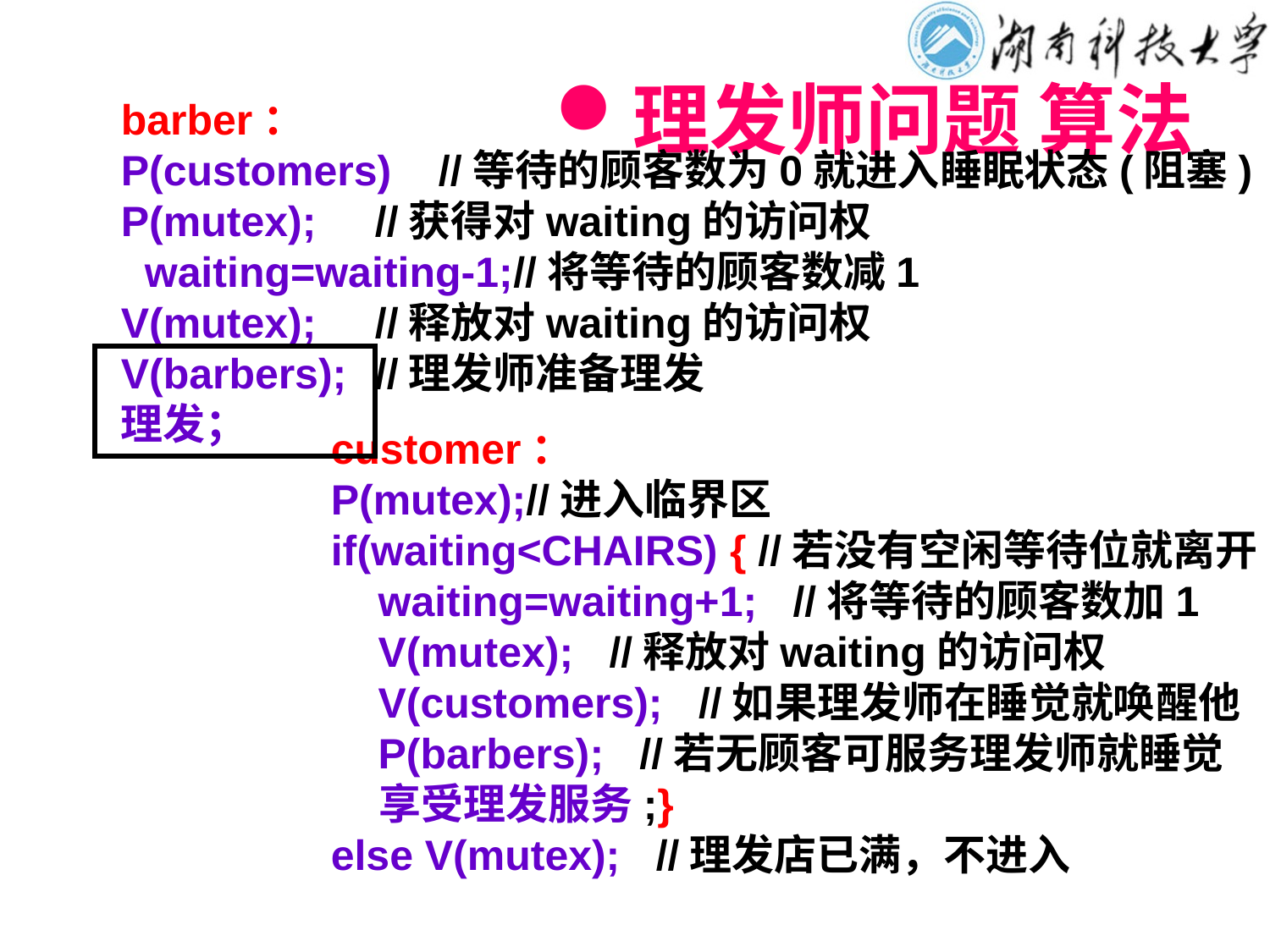

# 理发师问题 算法
barber：
P(customers)    //等待的顾客数为0就进入睡眠状态(阻塞)
P(mutex);	//获得对waiting的访问权
  waiting=waiting-1;//将等待的顾客数减1
V(mutex);	//释放对waiting的访问权
V(barbers);	//理发师准备理发
理发；

customer：
P(mutex);//进入临界区
if(waiting<CHAIRS) { //若没有空闲等待位就离开
    waiting=waiting+1;   //将等待的顾客数加1
    V(mutex);   //释放对waiting的访问权
    V(customers);   //如果理发师在睡觉就唤醒他
    P(barbers);   //若无顾客可服务理发师就睡觉
    享受理发服务;}
else V(mutex);   //理发店已满，不进入